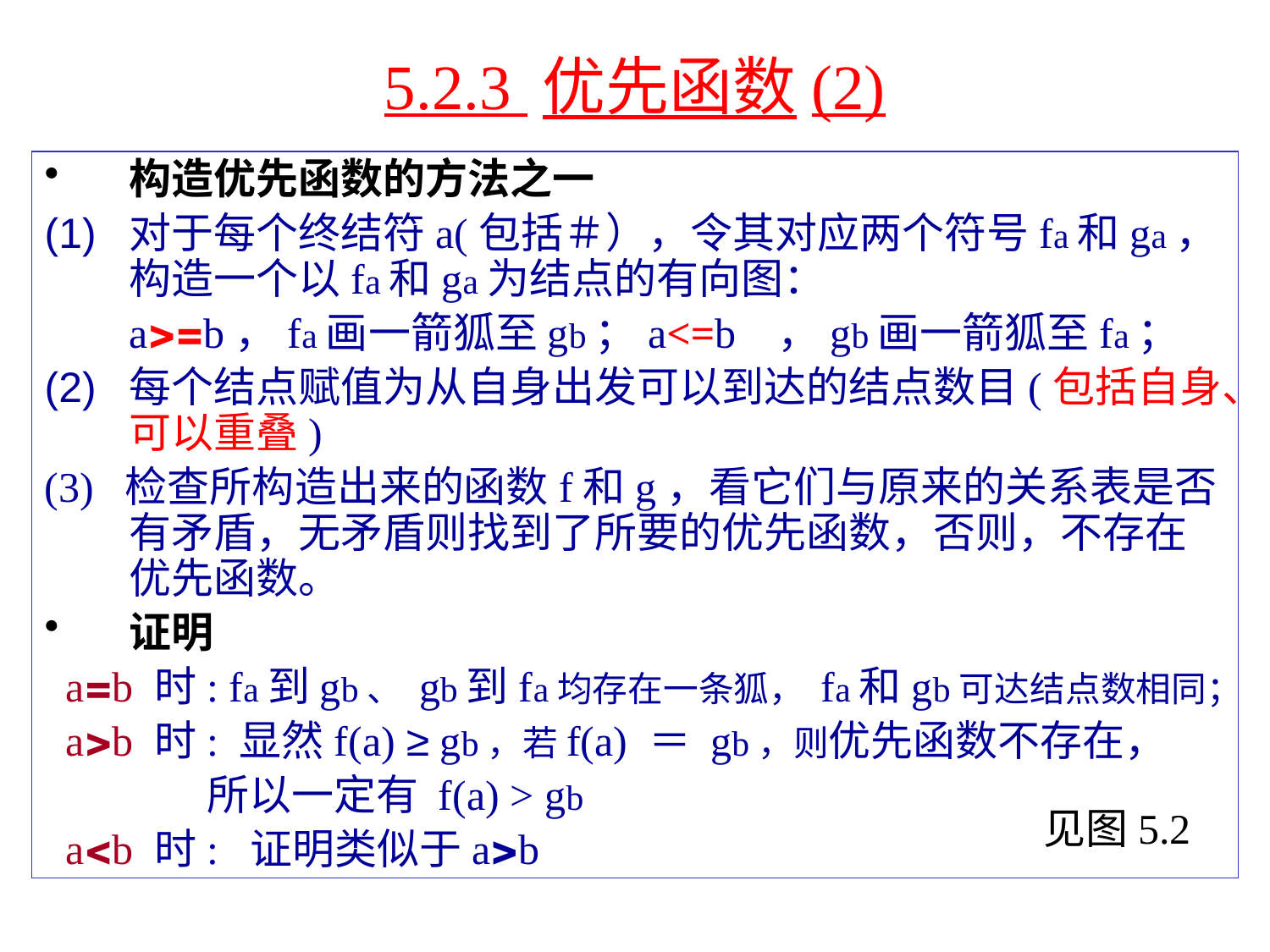

# 5.2.3 优先函数(2)
构造优先函数的方法之一
对于每个终结符a(包括＃），令其对应两个符号fa和ga，构造一个以fa和ga为结点的有向图：
        a>=b，fa画一箭狐至gb；a<=b   ，gb画一箭狐至fa；
每个结点赋值为从自身出发可以到达的结点数目(包括自身、可以重叠)
(3)  检查所构造出来的函数f和g，看它们与原来的关系表是否有矛盾，无矛盾则找到了所要的优先函数，否则，不存在优先函数。
证明
  a=b 时: fa到gb、 gb到fa均存在一条狐， fa和gb可达结点数相同；
  a>b 时: 显然f(a) ≥ gb，若f(a) ＝ gb，则优先函数不存在，
                所以一定有 f(a) > gb
  a<b 时:  证明类似于a>b
见图5.2